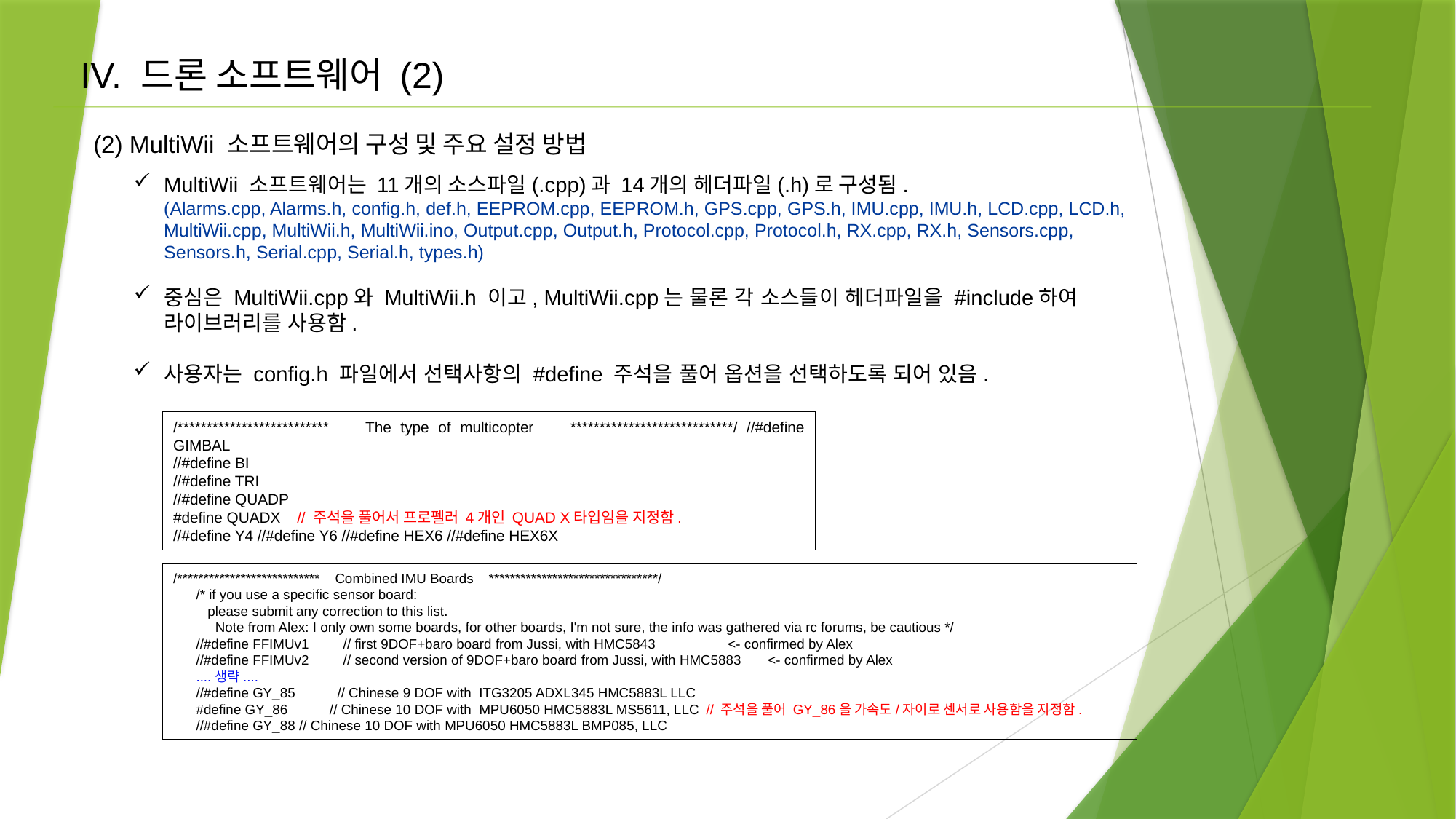

# IV. 드론 소프트웨어 (2)
  (2) MultiWii 소프트웨어의 구성 및 주요 설정 방법

MultiWii 소프트웨어는 11개의 소스파일(.cpp)과 14개의 헤더파일(.h)로 구성됨.
(Alarms.cpp, Alarms.h, config.h, def.h, EEPROM.cpp, EEPROM.h, GPS.cpp, GPS.h, IMU.cpp, IMU.h, LCD.cpp, LCD.h, MultiWii.cpp, MultiWii.h, MultiWii.ino, Output.cpp, Output.h, Protocol.cpp, Protocol.h, RX.cpp, RX.h, Sensors.cpp, Sensors.h, Serial.cpp, Serial.h, types.h)

중심은 MultiWii.cpp와 MultiWii.h 이고, MultiWii.cpp는 물론 각 소스들이 헤더파일을 #include하여 라이브러리를 사용함.

사용자는 config.h 파일에서 선택사항의 #define 주석을 풀어 옵션을 선택하도록 되어 있음.
/**************************    The type of multicopter    ****************************/ //#define GIMBAL
//#define BI
//#define TRI
//#define QUADP
#define QUADX    // 주석을 풀어서 프로펠러 4개인 QUAD X타입임을 지정함.
//#define Y4 //#define Y6 //#define HEX6 //#define HEX6X
/***************************    Combined IMU Boards    ********************************/
      /* if you use a specific sensor board:
         please submit any correction to this list.
           Note from Alex: I only own some boards, for other boards, I'm not sure, the info was gathered via rc forums, be cautious */
      //#define FFIMUv1         // first 9DOF+baro board from Jussi, with HMC5843                   <- confirmed by Alex
      //#define FFIMUv2         // second version of 9DOF+baro board from Jussi, with HMC5883       <- confirmed by Alex
      ....생략....
      //#define GY_85           // Chinese 9 DOF with  ITG3205 ADXL345 HMC5883L LLC
      #define GY_86           // Chinese 10 DOF with  MPU6050 HMC5883L MS5611, LLC  // 주석을 풀어 GY_86을 가속도/자이로 센서로 사용함을 지정함.
      //#define GY_88 // Chinese 10 DOF with MPU6050 HMC5883L BMP085, LLC